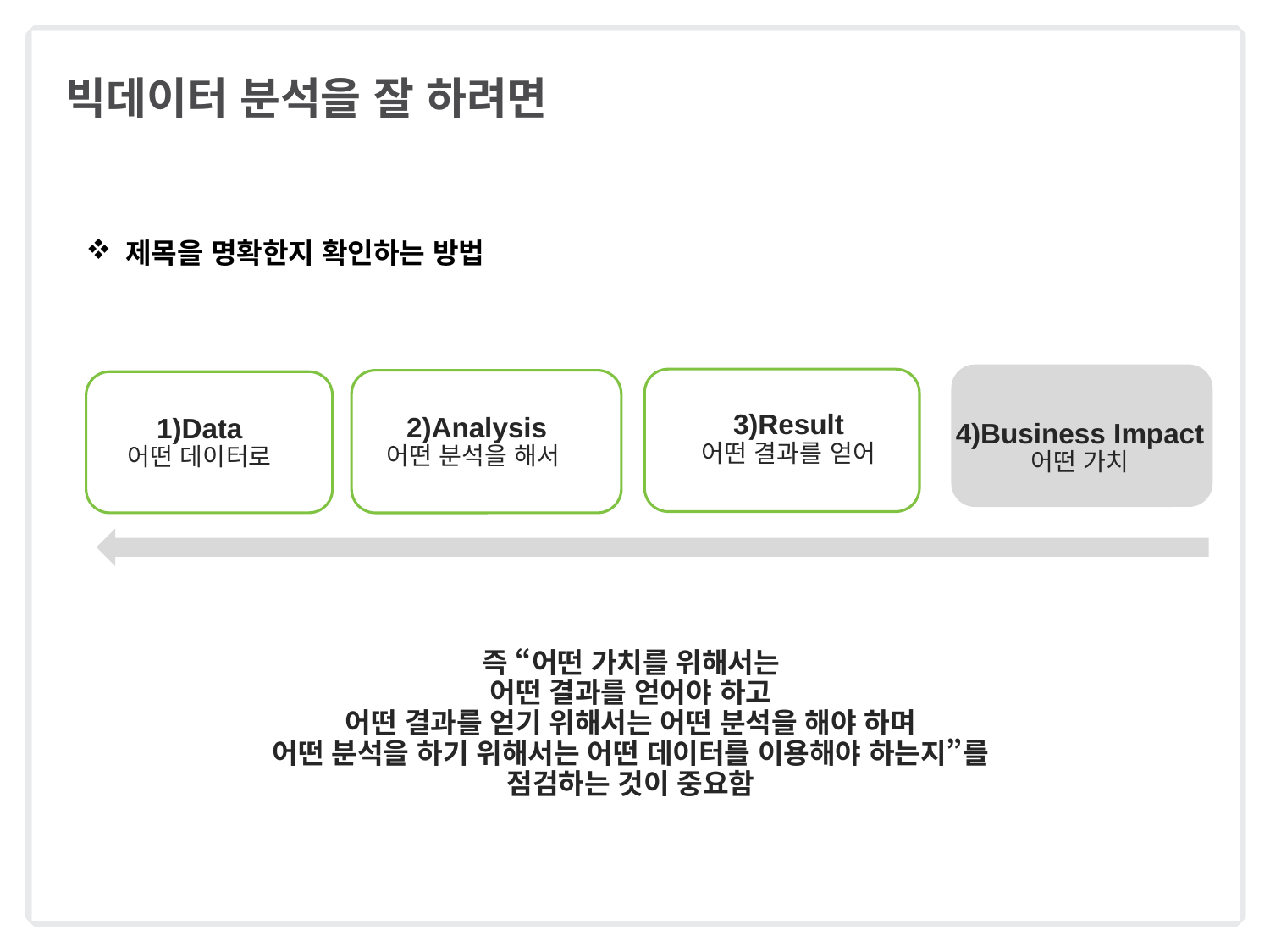

# 빅데이터 분석을 잘 하려면

제목을 명확한지 확인하는 방법

3)Result
어떤 결과를 얻어
4)Business Impact
어떤 가치
2)Analysis
어떤 분석을 해서
1)Data
어떤 데이터로

즉 “어떤 가치를 위해서는
어떤 결과를 얻어야 하고
어떤 결과를 얻기 위해서는 어떤 분석을 해야 하며
어떤 분석을 하기 위해서는 어떤 데이터를 이용해야 하는지”를
점검하는 것이 중요함